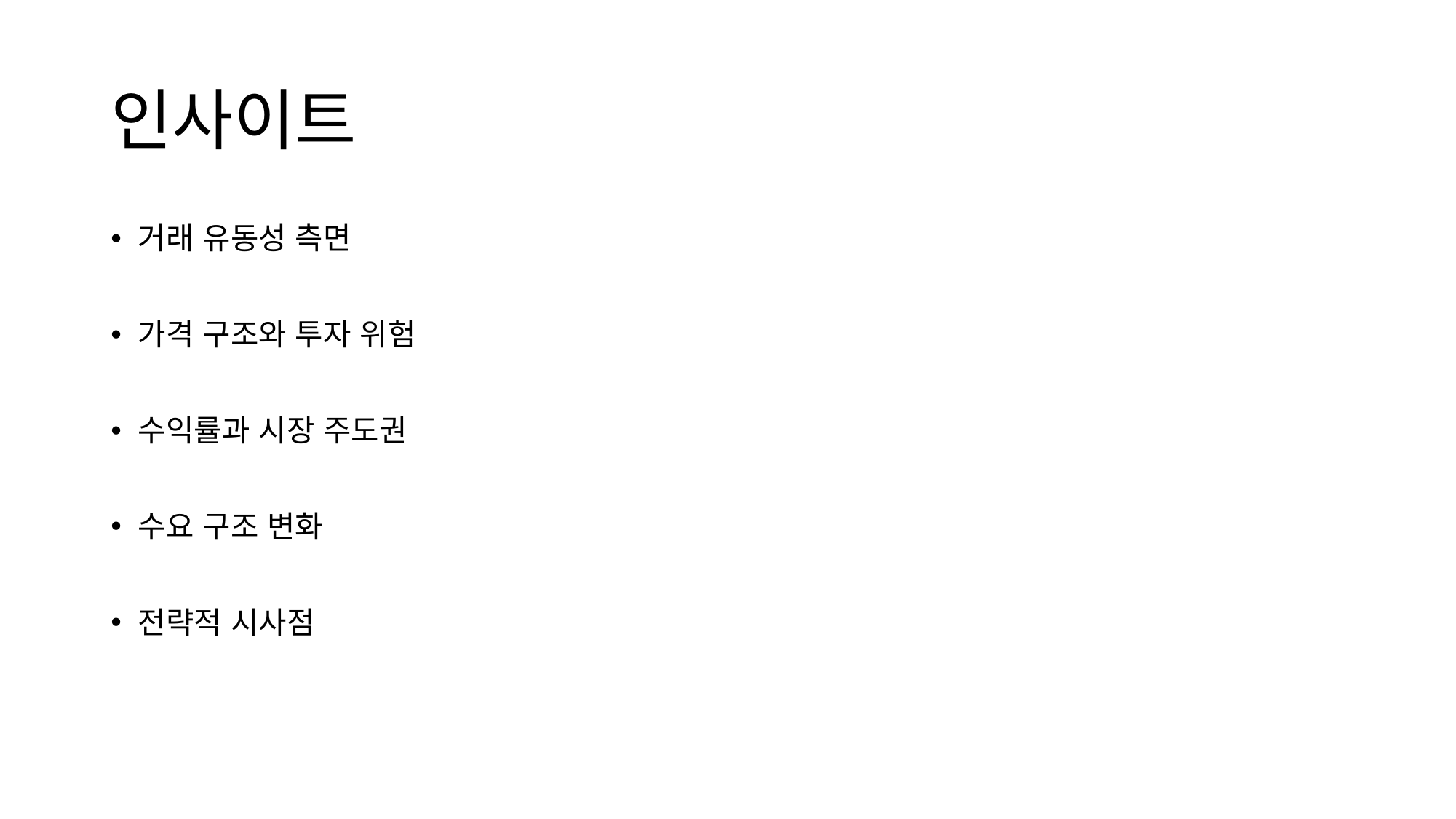

# 인사이트
거래 유동성 측면

가격 구조와 투자 위험

수익률과 시장 주도권

수요 구조 변화

전략적 시사점